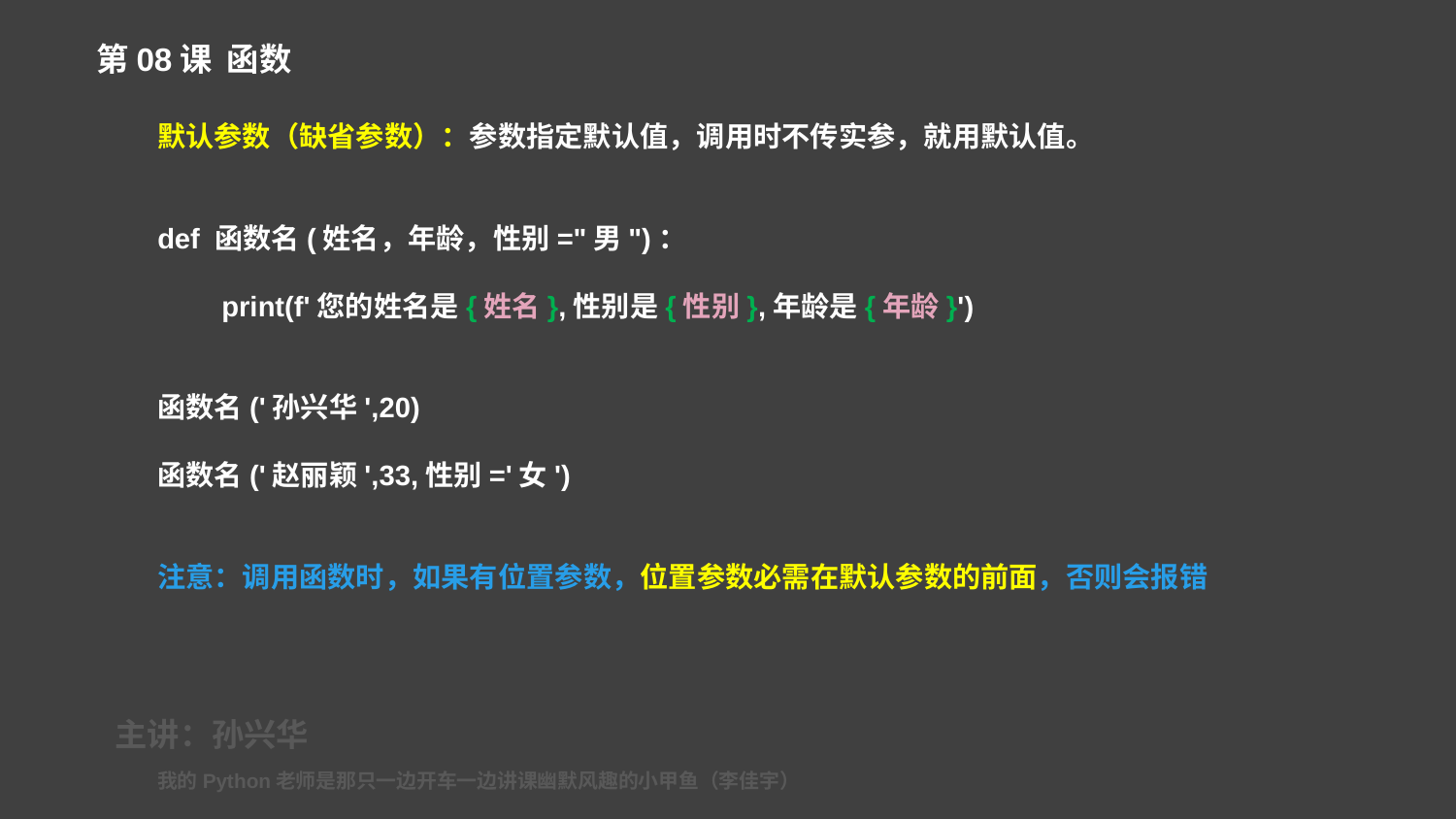

第08课  函数
默认参数（缺省参数）：参数指定默认值，调用时不传实参，就用默认值。

def 函数名(姓名，年龄，性别="男")：

        print(f'您的姓名是{姓名},性别是{性别},年龄是{年龄}')

函数名('孙兴华',20)

函数名('赵丽颖',33,性别='女')

注意：调用函数时，如果有位置参数，位置参数必需在默认参数的前面，否则会报错